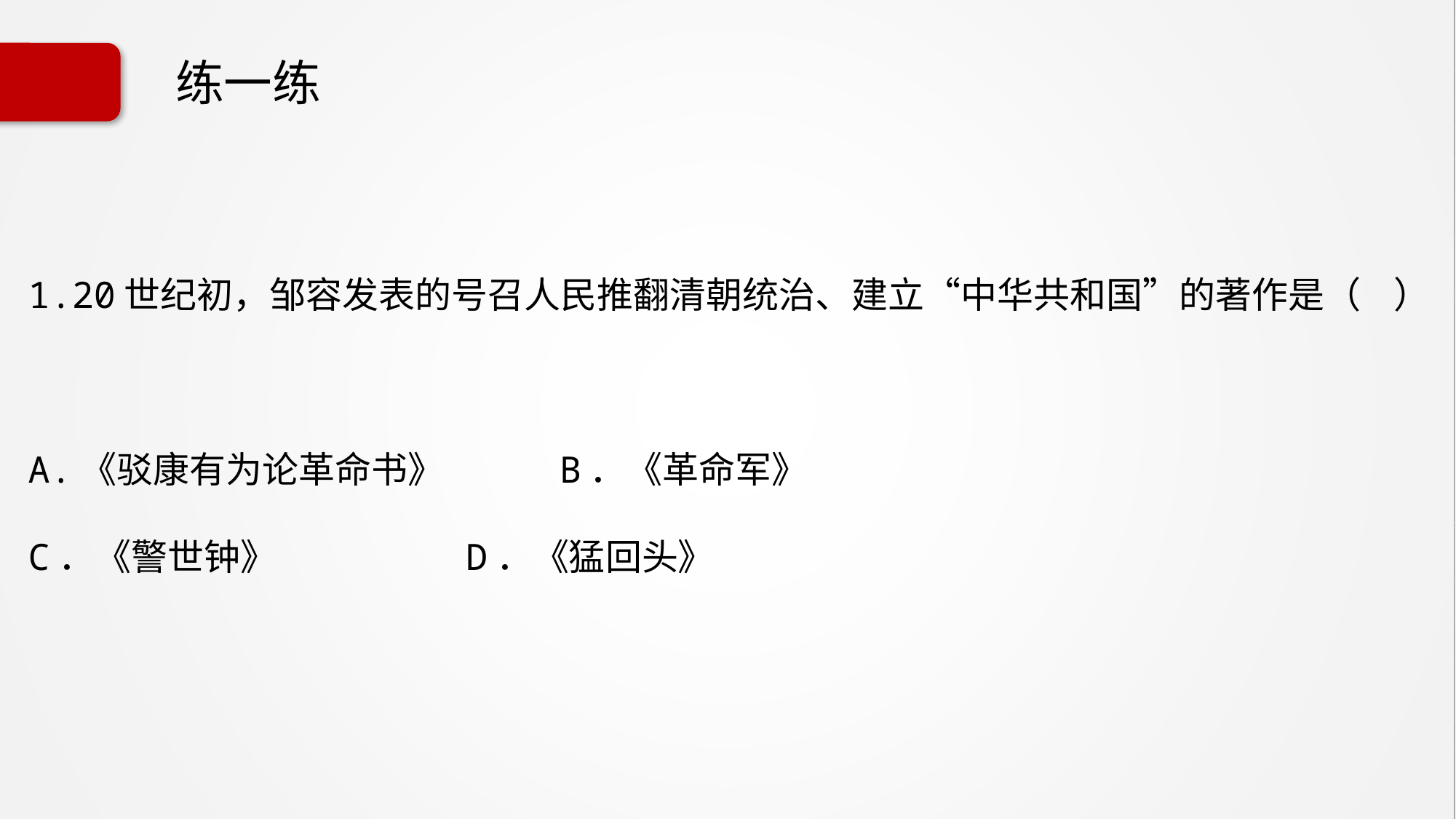

# 练一练
1.20世纪初，邹容发表的号召人民推翻清朝统治、建立“中华共和国”的著作是（    ）

A.《驳康有为论革命书》             B．《革命军》

C．《警世钟》                      D．《猛回头》